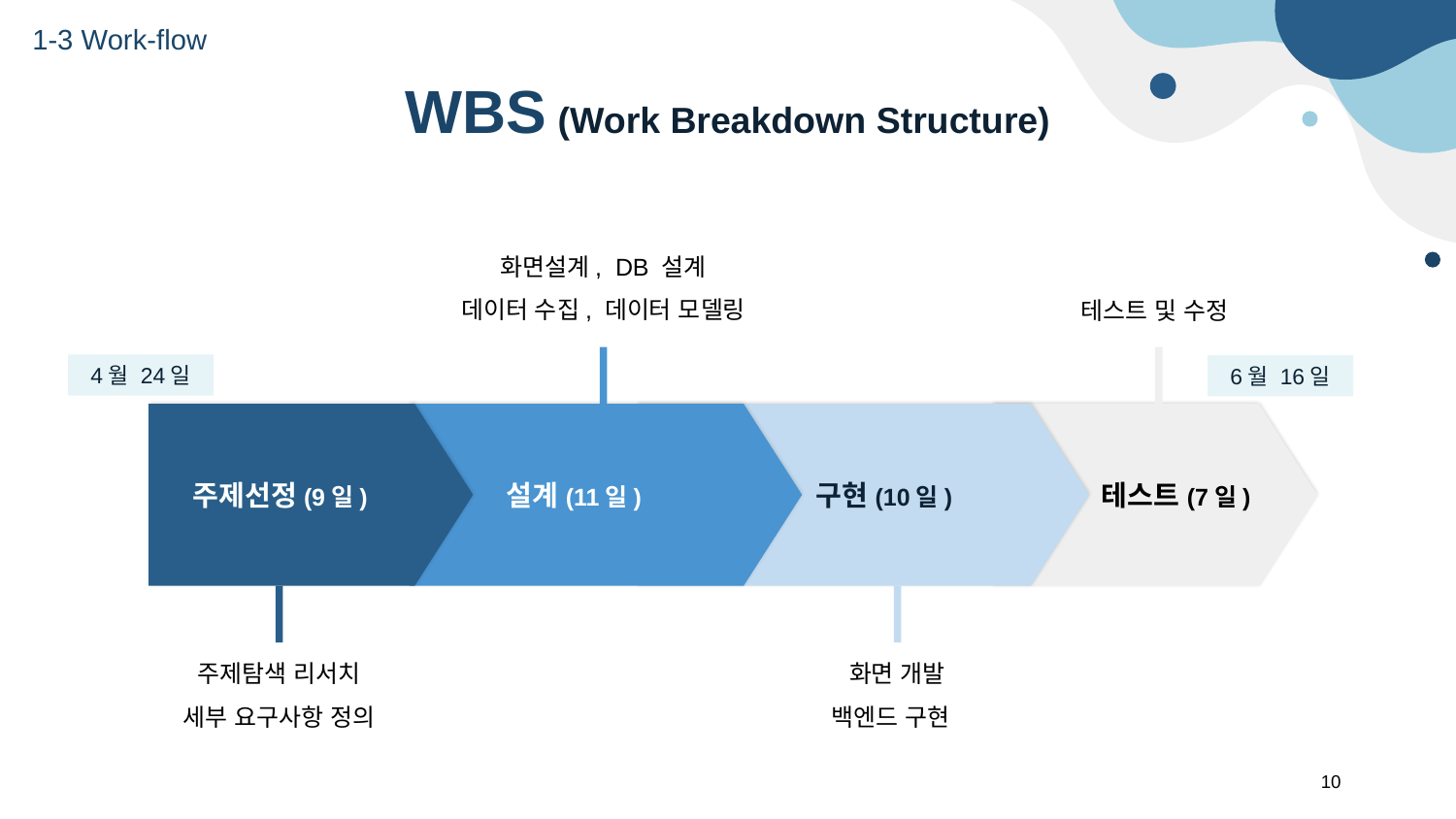

1-3 Work-flow
# WBS (Work Breakdown Structure)
화면설계,  DB 설계
데이터 수집, 데이터 모델링
테스트 및 수정

4월 24일
6월 16일
주제선정(9일)
       설계(11일)
    구현(10일)
    테스트(7일)

주제탐색 리서치
세부 요구사항 정의
화면 개발
백엔드 구현
10